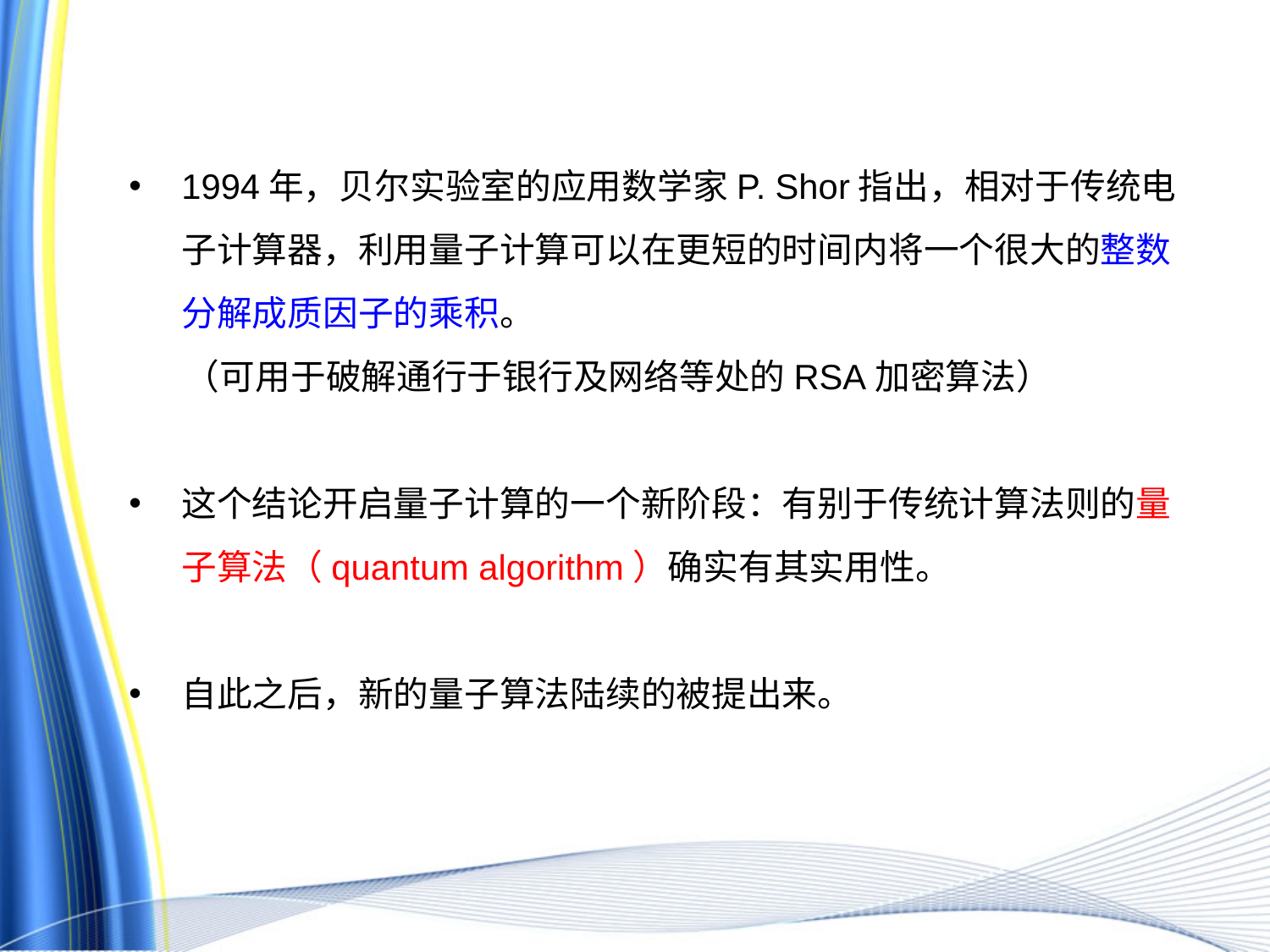

1994年，贝尔实验室的应用数学家P. Shor指出，相对于传统电子计算器，利用量子计算可以在更短的时间内将一个很大的整数分解成质因子的乘积。
      （可用于破解通行于银行及网络等处的RSA加密算法）

这个结论开启量子计算的一个新阶段：有别于传统计算法则的量子算法（quantum algorithm）确实有其实用性。

自此之后，新的量子算法陆续的被提出来。